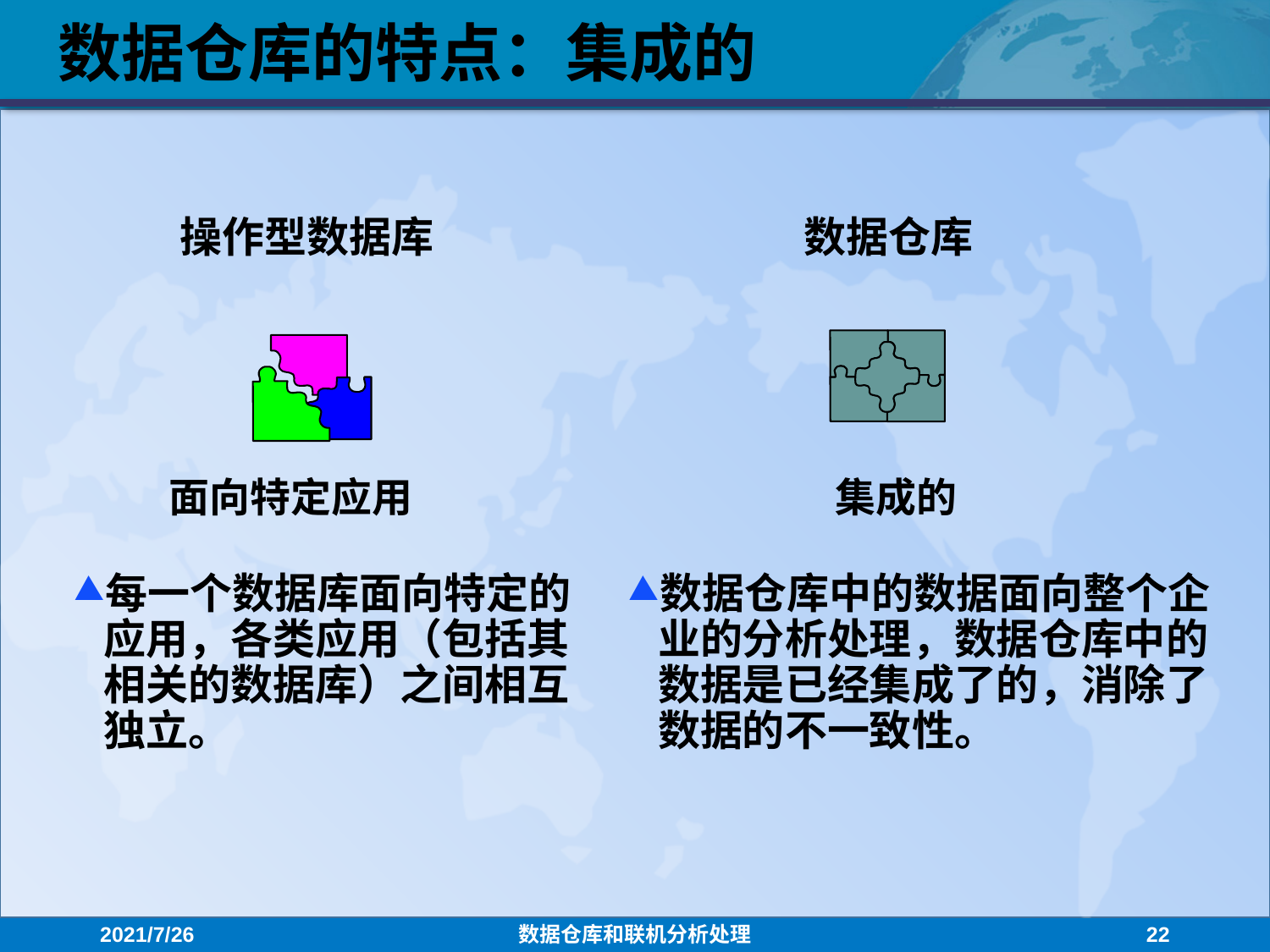

数据仓库的特点：集成的
操作型数据库
数据仓库

面向特定应用
集成的
每一个数据库面向特定的应用，各类应用（包括其相关的数据库）之间相互独立。
数据仓库中的数据面向整个企业的分析处理，数据仓库中的数据是已经集成了的，消除了数据的不一致性。
2021/7/26
数据仓库和联机分析处理
22